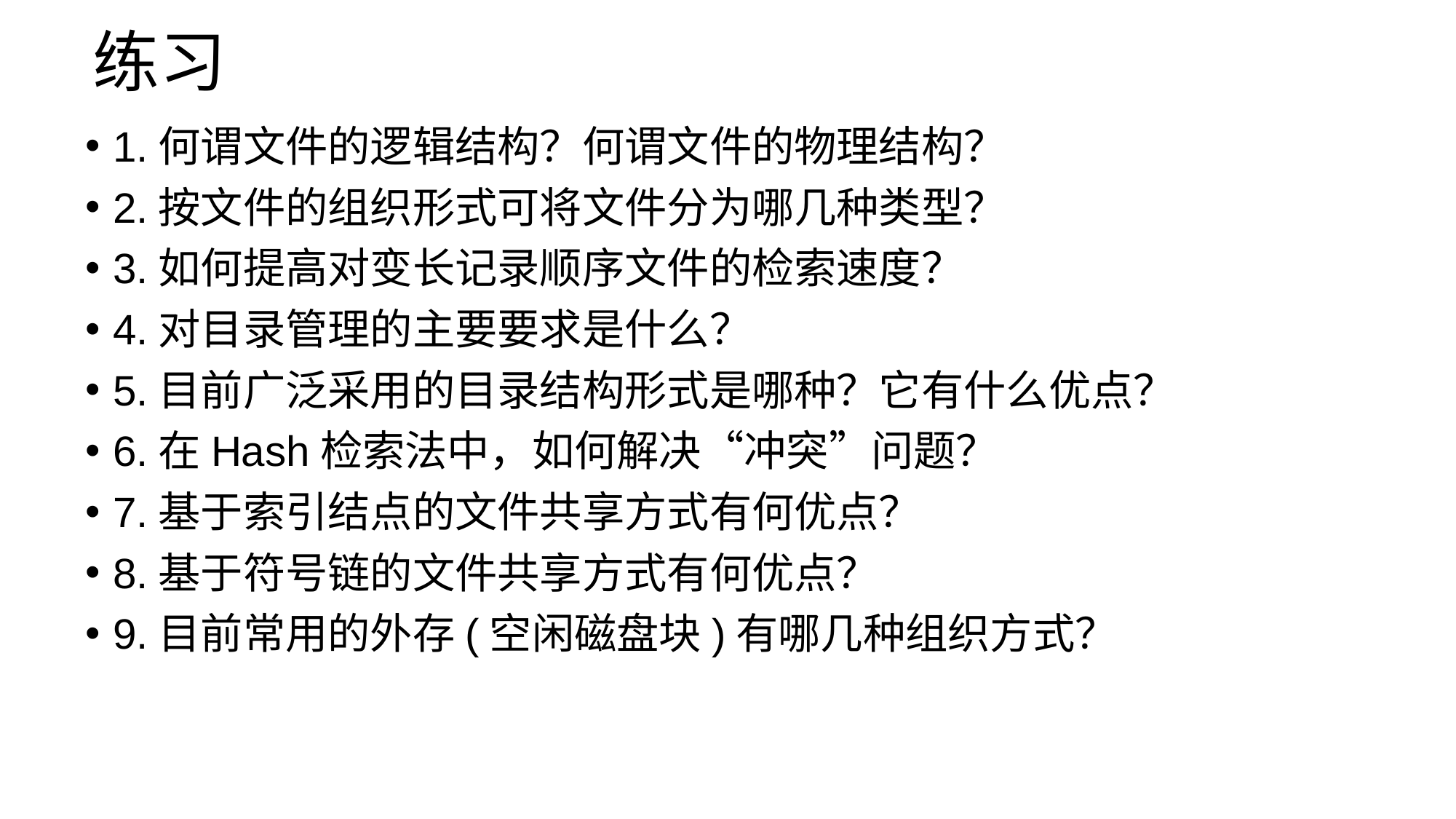

# 练习
1.何谓文件的逻辑结构？何谓文件的物理结构？
2.按文件的组织形式可将文件分为哪几种类型？
3.如何提高对变长记录顺序文件的检索速度？
4.对目录管理的主要要求是什么？
5.目前广泛采用的目录结构形式是哪种？它有什么优点？
6.在Hash检索法中，如何解决“冲突”问题？
7.基于索引结点的文件共享方式有何优点？
8.基于符号链的文件共享方式有何优点？
9.目前常用的外存(空闲磁盘块)有哪几种组织方式？